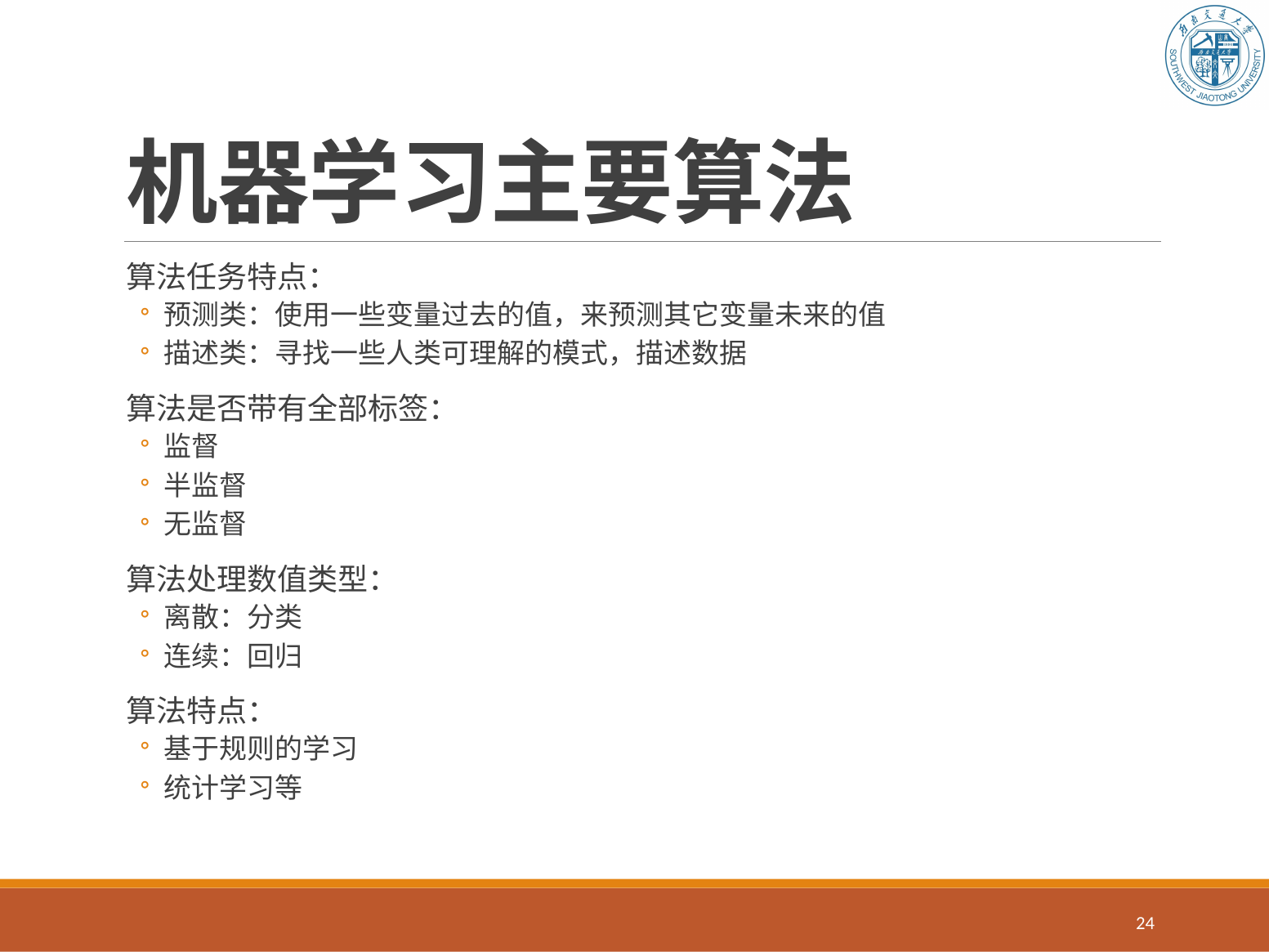

# 机器学习主要算法
算法任务特点：
预测类：使用一些变量过去的值，来预测其它变量未来的值
描述类：寻找一些人类可理解的模式，描述数据
算法是否带有全部标签：
监督
半监督
无监督
算法处理数值类型：
离散：分类
连续：回归
算法特点：
基于规则的学习
统计学习等

24